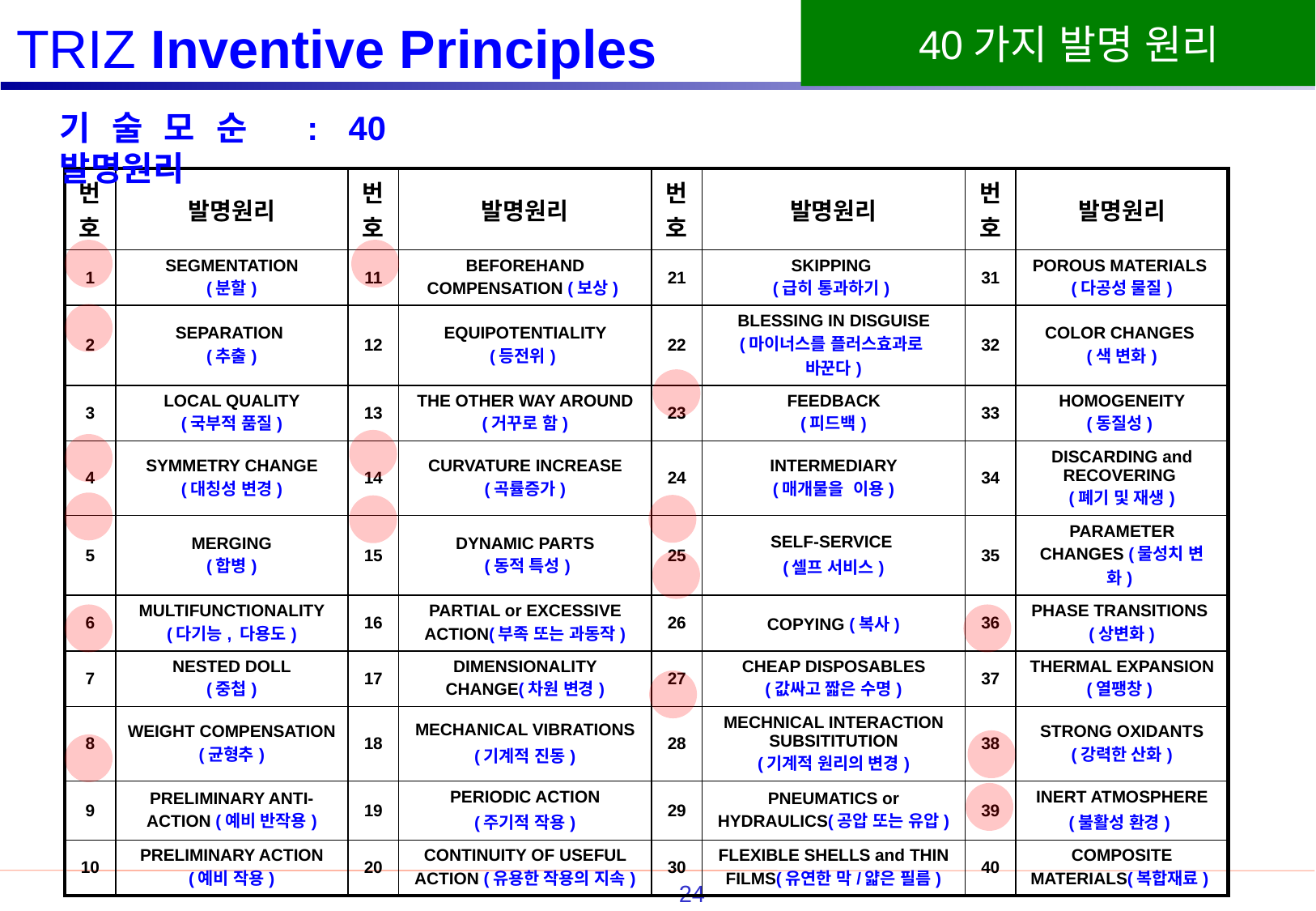

TRIZ Inventive Principles
기술모순 : 40 발명원리
| 번호 | 발명원리 | 번호 | 발명원리 | 번호 | 발명원리 | 번호 | 발명원리 |
| --- | --- | --- | --- | --- | --- | --- | --- |
| 1 | SEGMENTATION (분할) | 11 | BEFOREHAND COMPENSATION (보상) | 21 | SKIPPING (급히 통과하기) | 31 | POROUS MATERIALS (다공성 물질) |
| 2 | SEPARATION (추출) | 12 | EQUIPOTENTIALITY (등전위) | 22 | BLESSING IN DISGUISE (마이너스를 플러스효과로 바꾼다) | 32 | COLOR CHANGES (색 변화) |
| 3 | LOCAL QUALITY (국부적 품질) | 13 | THE OTHER WAY AROUND (거꾸로 함) | 23 | FEEDBACK (피드백) | 33 | HOMOGENEITY (동질성) |
| 4 | SYMMETRY CHANGE (대칭성 변경) | 14 | CURVATURE INCREASE (곡률증가) | 24 | INTERMEDIARY (매개물을 이용) | 34 | DISCARDING and RECOVERING (폐기 및 재생) |
| 5 | MERGING (합병) | 15 | DYNAMIC PARTS (동적 특성) | 25 | SELF-SERVICE (셀프 서비스) | 35 | PARAMETER CHANGES (물성치 변화) |
| 6 | MULTIFUNCTIONALITY (다기능, 다용도) | 16 | PARTIAL or EXCESSIVE ACTION(부족 또는 과동작) | 26 | COPYING (복사) | 36 | PHASE TRANSITIONS (상변화) |
| 7 | NESTED DOLL (중첩) | 17 | DIMENSIONALITY CHANGE(차원 변경) | 27 | CHEAP DISPOSABLES (값싸고 짧은 수명) | 37 | THERMAL EXPANSION (열팽창) |
| 8 | WEIGHT COMPENSATION (균형추) | 18 | MECHANICAL VIBRATIONS (기계적 진동) | 28 | MECHNICAL INTERACTION SUBSITITUTION (기계적 원리의 변경) | 38 | STRONG OXIDANTS (강력한 산화) |
| 9 | PRELIMINARY ANTI-ACTION (예비 반작용) | 19 | PERIODIC ACTION (주기적 작용) | 29 | PNEUMATICS or HYDRAULICS(공압 또는 유압) | 39 | INERT ATMOSPHERE (불활성 환경) |
| 10 | PRELIMINARY ACTION (예비 작용) | 20 | CONTINUITY OF USEFUL ACTION (유용한 작용의 지속) | 30 | FLEXIBLE SHELLS and THIN FILMS(유연한 막/얇은 필름) | 40 | COMPOSITE MATERIALS(복합재료) |